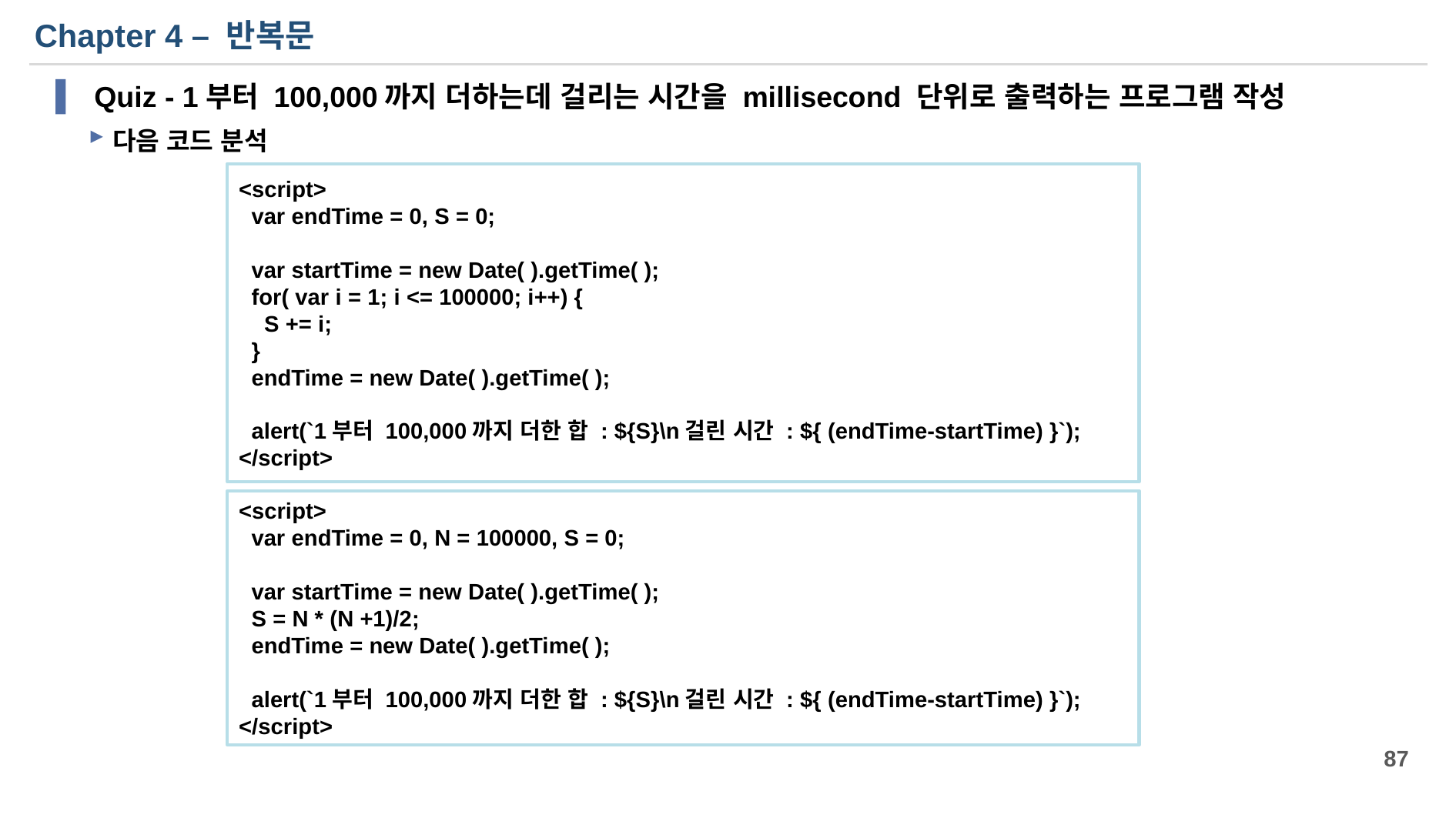

# Chapter 4 – 반복문
 Quiz - 1부터 100,000까지 더하는데 걸리는 시간을 millisecond 단위로 출력하는 프로그램 작성
다음 코드 분석

<script>
  var endTime = 0, S = 0;

  var startTime = new Date( ).getTime( );
  for( var i = 1; i <= 100000; i++) {
    S += i;
  }
  endTime = new Date( ).getTime( );

  alert(`1부터 100,000까지 더한 합 : ${S}\n걸린 시간 : ${ (endTime-startTime) }`);
</script>
<script>
  var endTime = 0, N = 100000, S = 0;

  var startTime = new Date( ).getTime( );
  S = N * (N +1)/2;
  endTime = new Date( ).getTime( );

  alert(`1부터 100,000까지 더한 합 : ${S}\n걸린 시간 : ${ (endTime-startTime) }`);
</script>
87